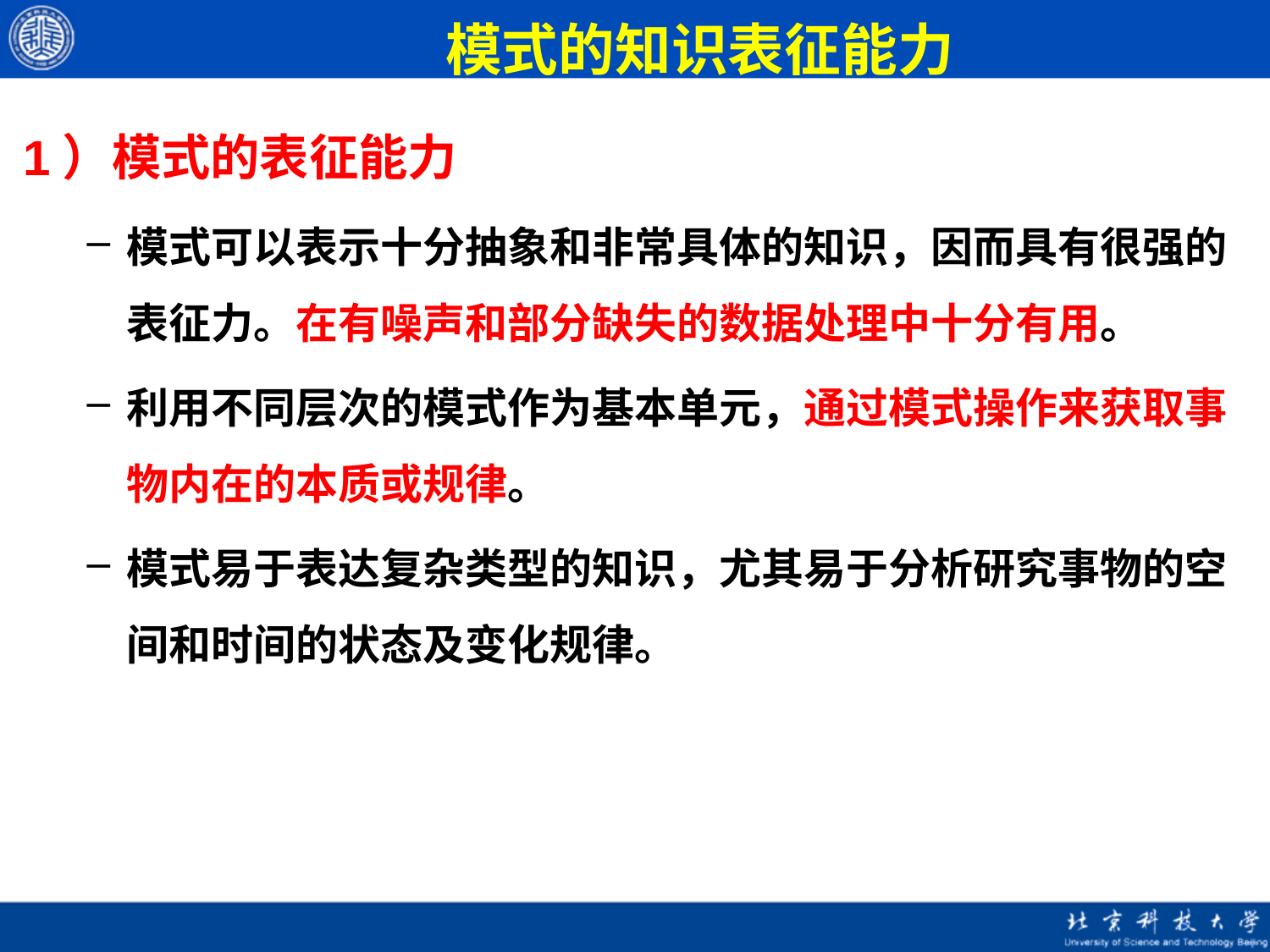

# 模式的知识表征能力
1）模式的表征能力
模式可以表示十分抽象和非常具体的知识，因而具有很强的表征力。在有噪声和部分缺失的数据处理中十分有用。
利用不同层次的模式作为基本单元，通过模式操作来获取事物内在的本质或规律。
模式易于表达复杂类型的知识，尤其易于分析研究事物的空间和时间的状态及变化规律。